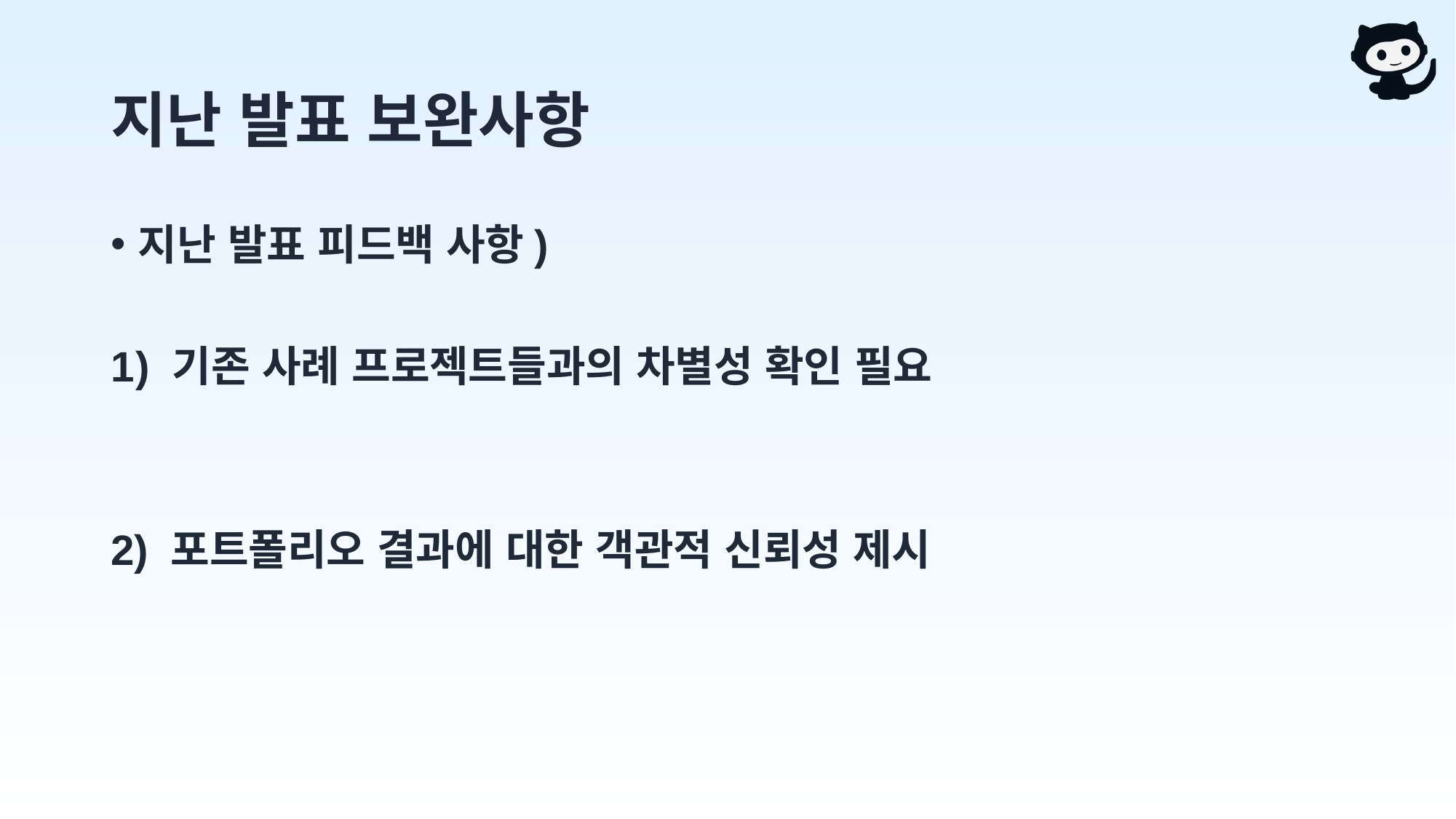

# 지난 발표 보완사항
지난 발표 피드백 사항)

기존 사례 프로젝트들과의 차별성 확인 필요

2) 포트폴리오 결과에 대한 객관적 신뢰성 제시